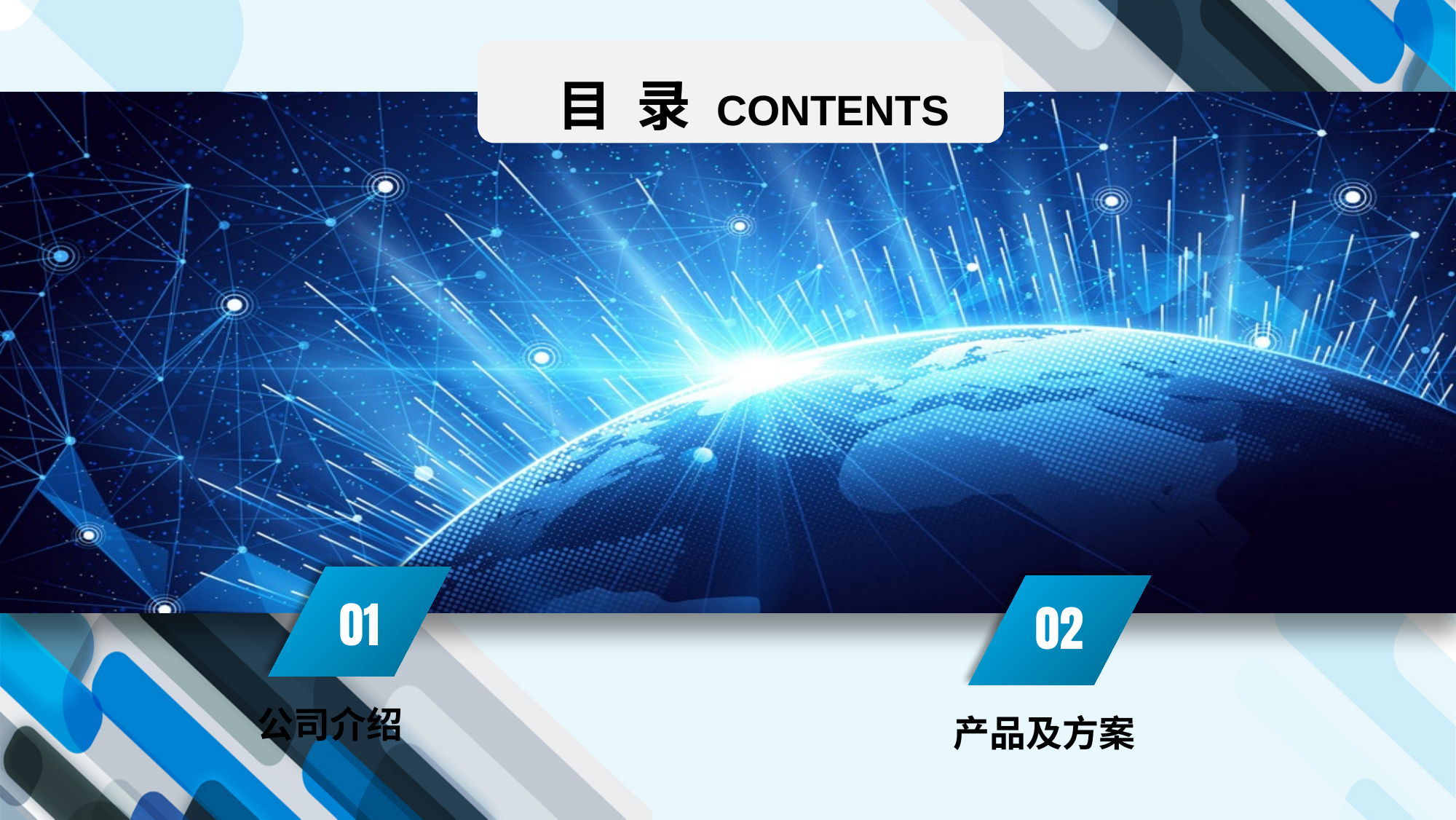

目  录 CONTENTS

01

02
公司介绍
产品及方案
延迟符